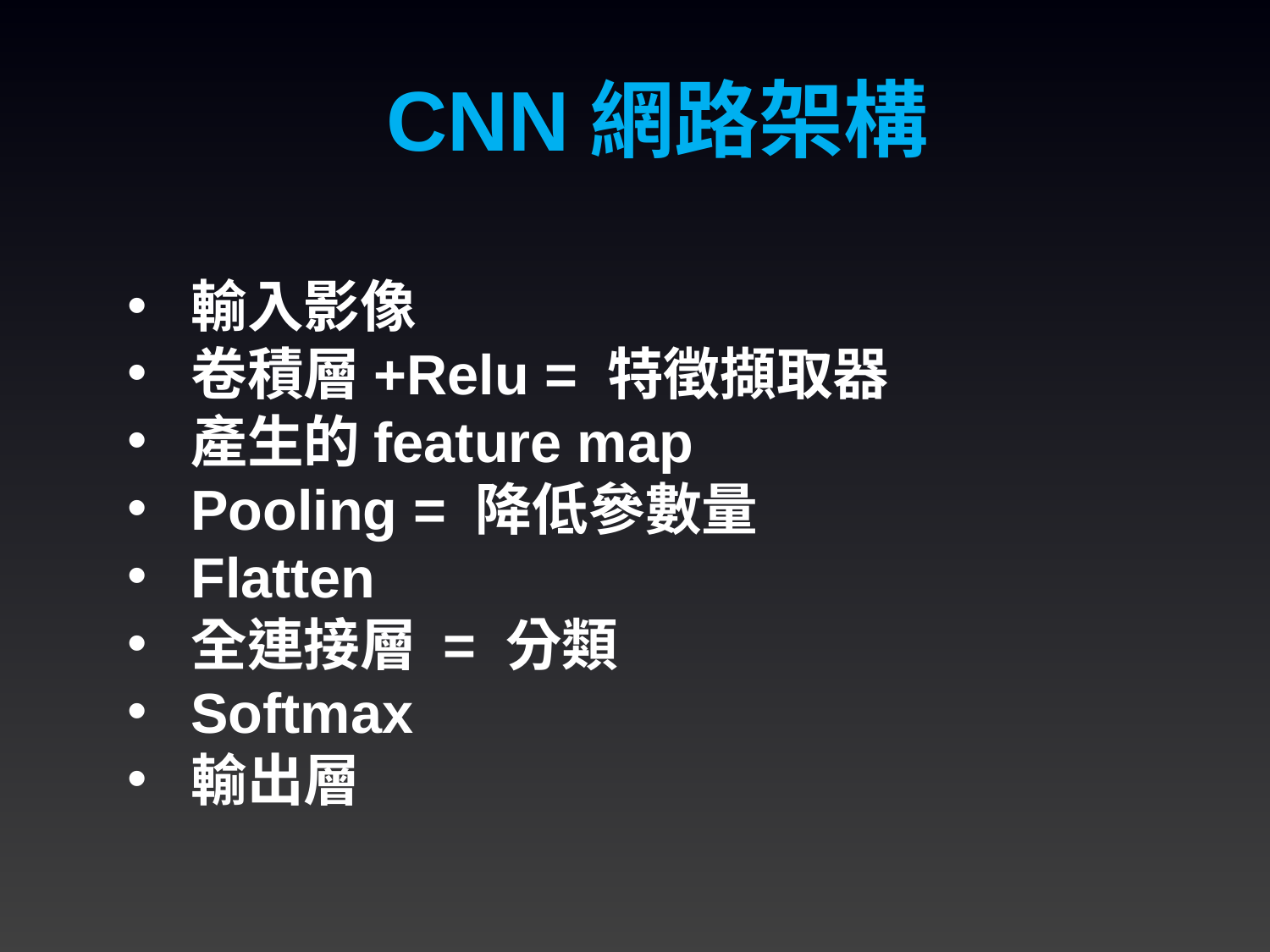

# CNN網路架構
輸入影像
卷積層+Relu = 特徵擷取器
產生的feature map
Pooling = 降低參數量
Flatten
全連接層 = 分類
Softmax
輸出層